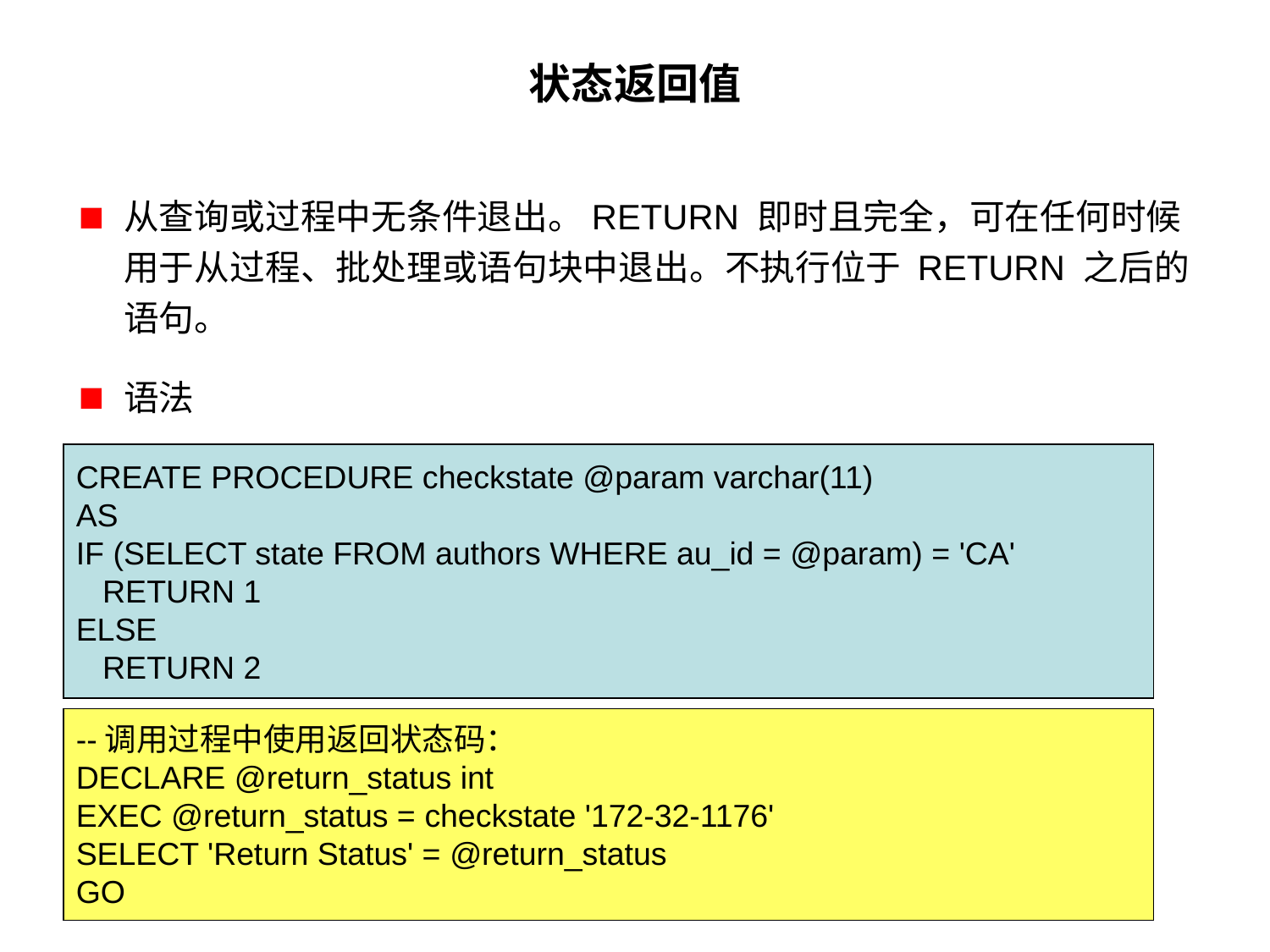

# 状态返回值
从查询或过程中无条件退出。RETURN 即时且完全，可在任何时候用于从过程、批处理或语句块中退出。不执行位于 RETURN 之后的语句。
语法
RETURN [ integer_expression ]

CREATE PROCEDURE checkstate @param varchar(11)
AS
IF (SELECT state FROM authors WHERE au_id = @param) = 'CA'
   RETURN 1
ELSE
   RETURN 2
--调用过程中使用返回状态码：
DECLARE @return_status int
EXEC @return_status = checkstate '172-32-1176'
SELECT 'Return Status' = @return_status
GO